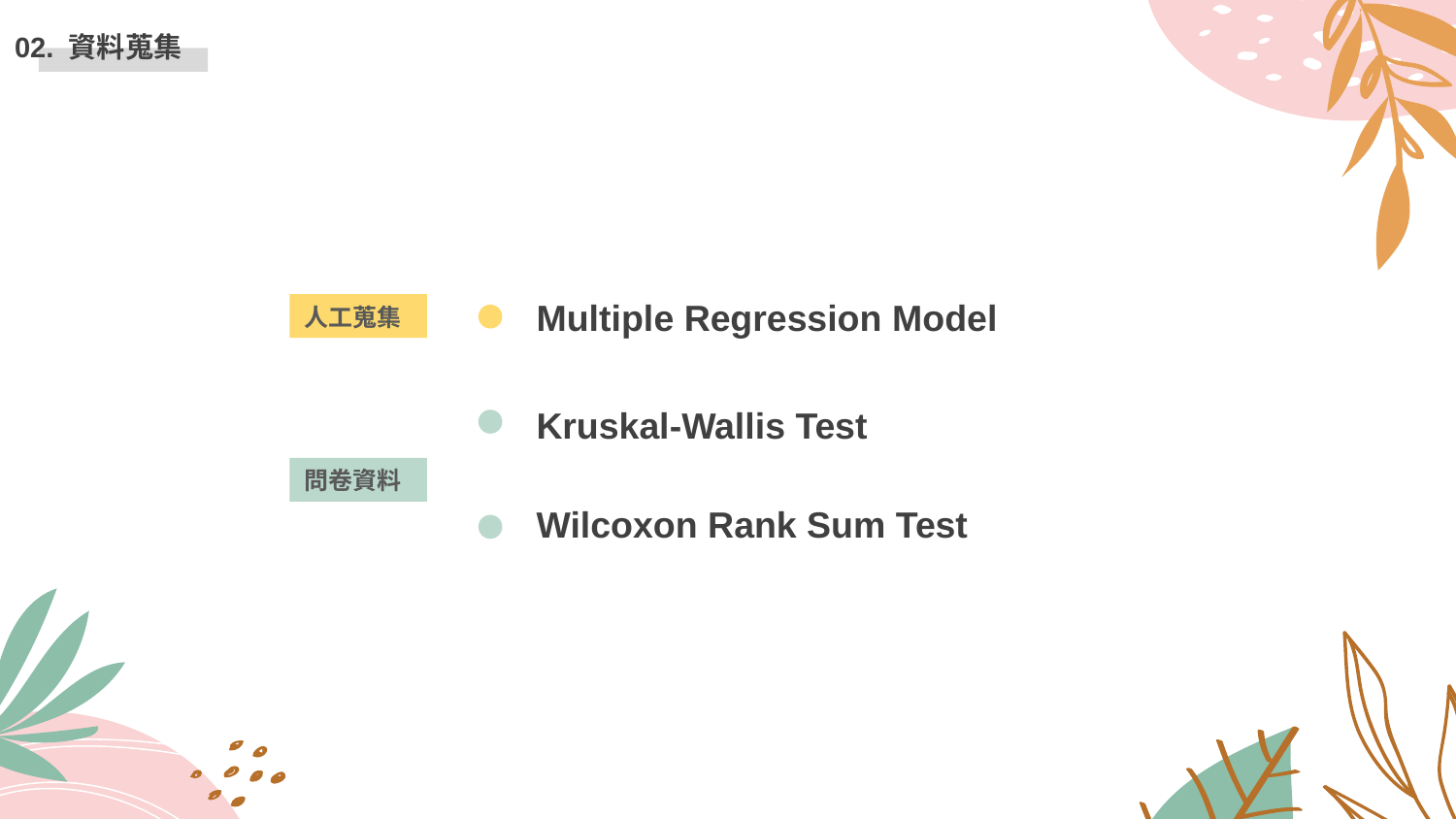

02. 資料蒐集

人工蒐集
Multiple Regression Model

Kruskal-Wallis Test

問卷資料

Wilcoxon Rank Sum Test